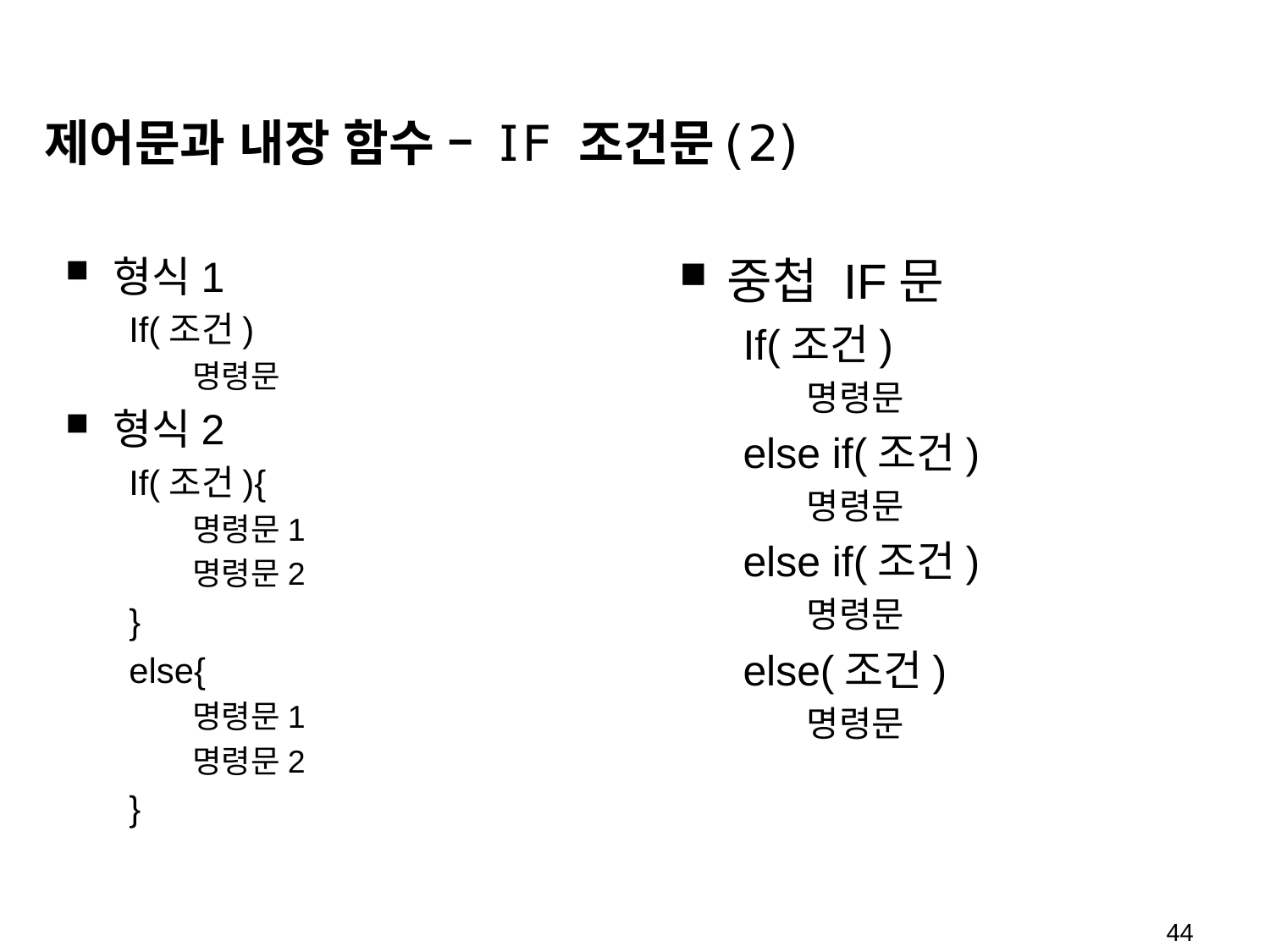

제어문과 내장 함수 – IF 조건문(2)
형식1
If(조건)
명령문
형식2
If(조건){
명령문1
명령문2
}
else{
명령문1
명령문2
}
중첩 IF문
If(조건)
명령문
else if(조건)
명령문
else if(조건)
명령문
else(조건)
명령문
44